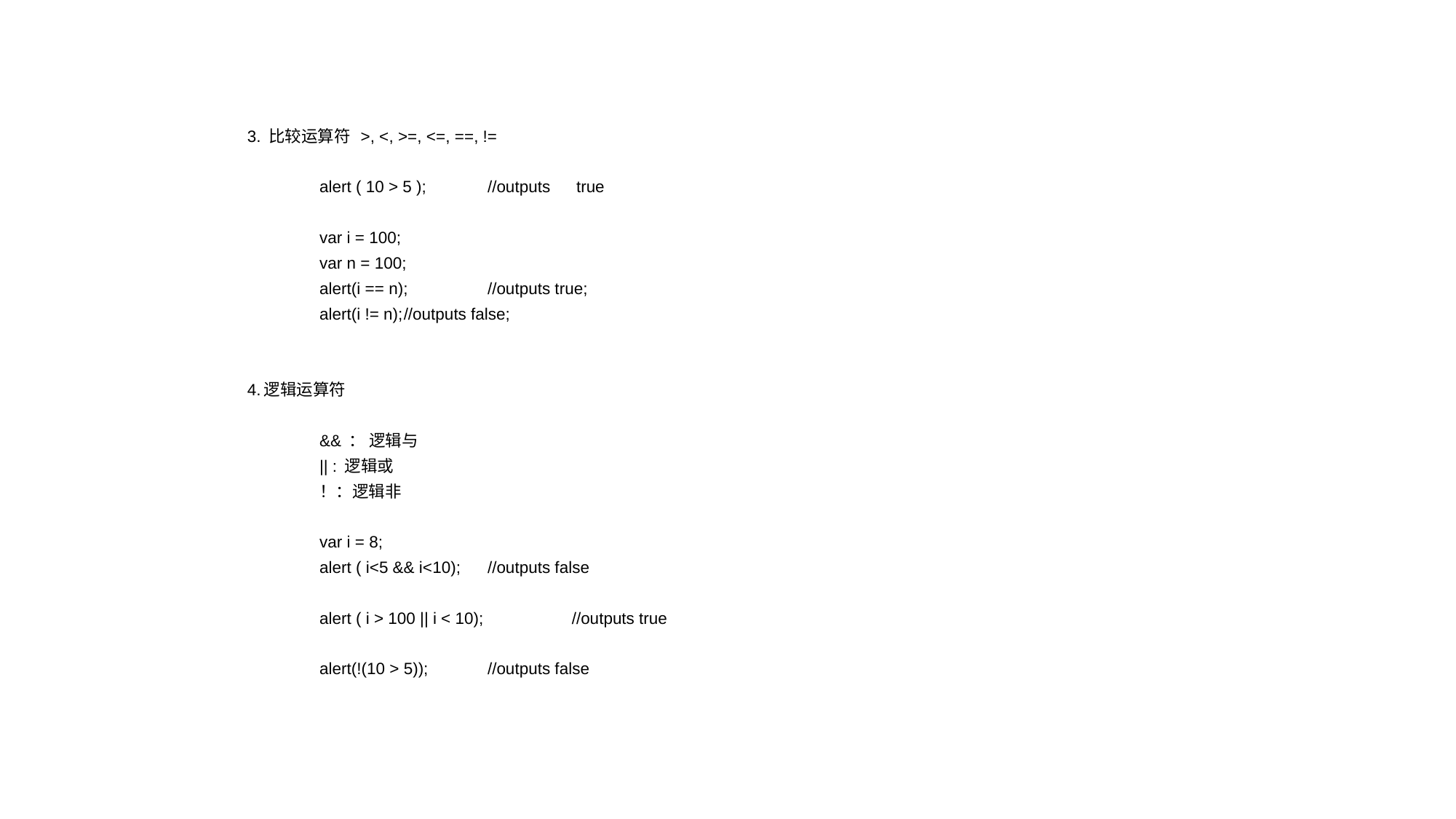

3. 比较运算符  >, <, >=, <=, ==, !=

	alert ( 10 > 5 );	//outputs	 true

	var i = 100;
	var n = 100;
	alert(i == n);	//outputs true;
	alert(i != n);	//outputs false;

4.逻辑运算符

	&& ： 逻辑与
	|| : 逻辑或
	！：逻辑非

	var i = 8;
	alert ( i<5 && i<10);	//outputs false

	alert ( i > 100 || i < 10);   	//outputs true

	alert(!(10 > 5));		//outputs false